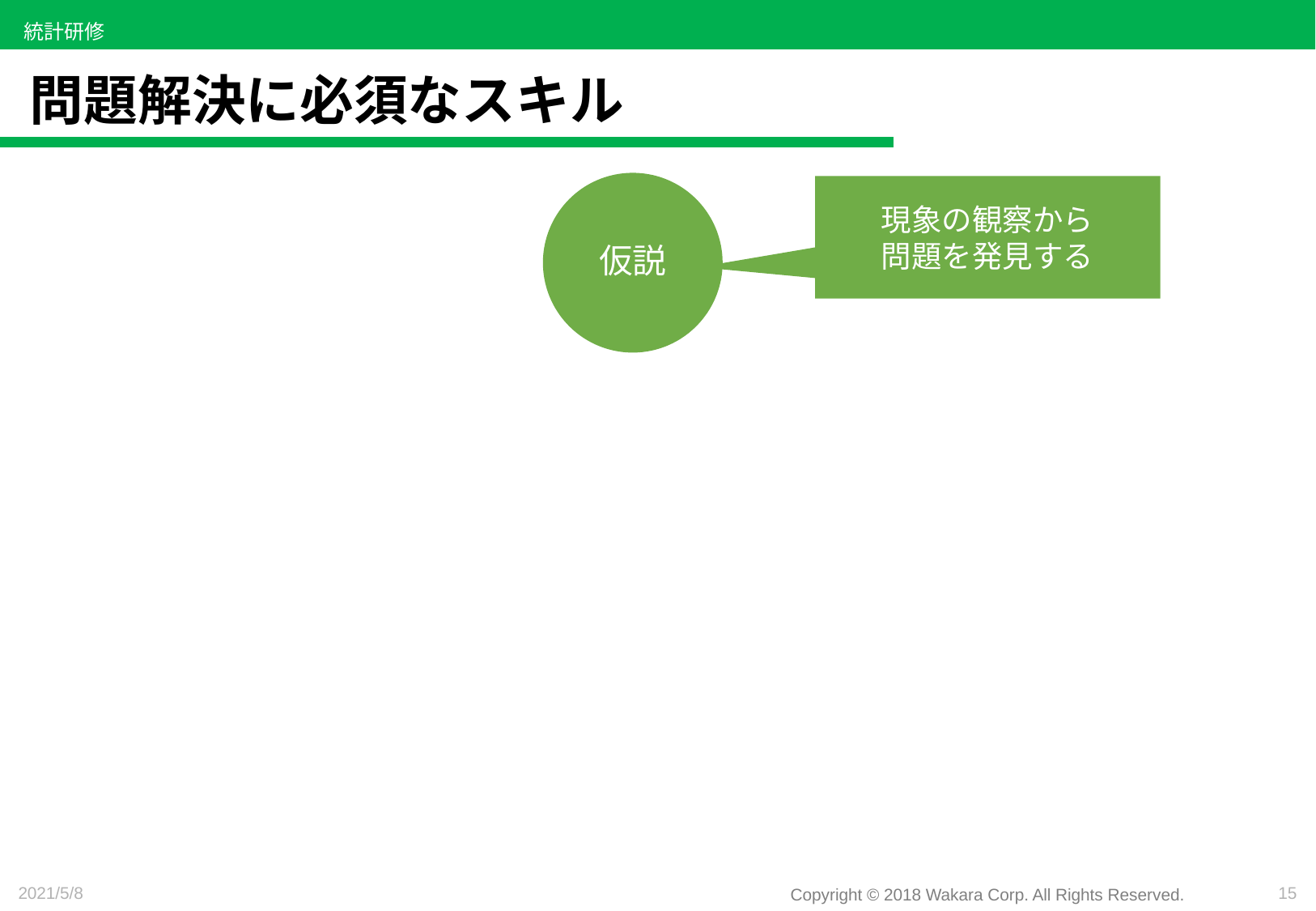

# 問題解決に必須なスキル

仮説
現象の観察から
問題を発見する
2021/5/8
15